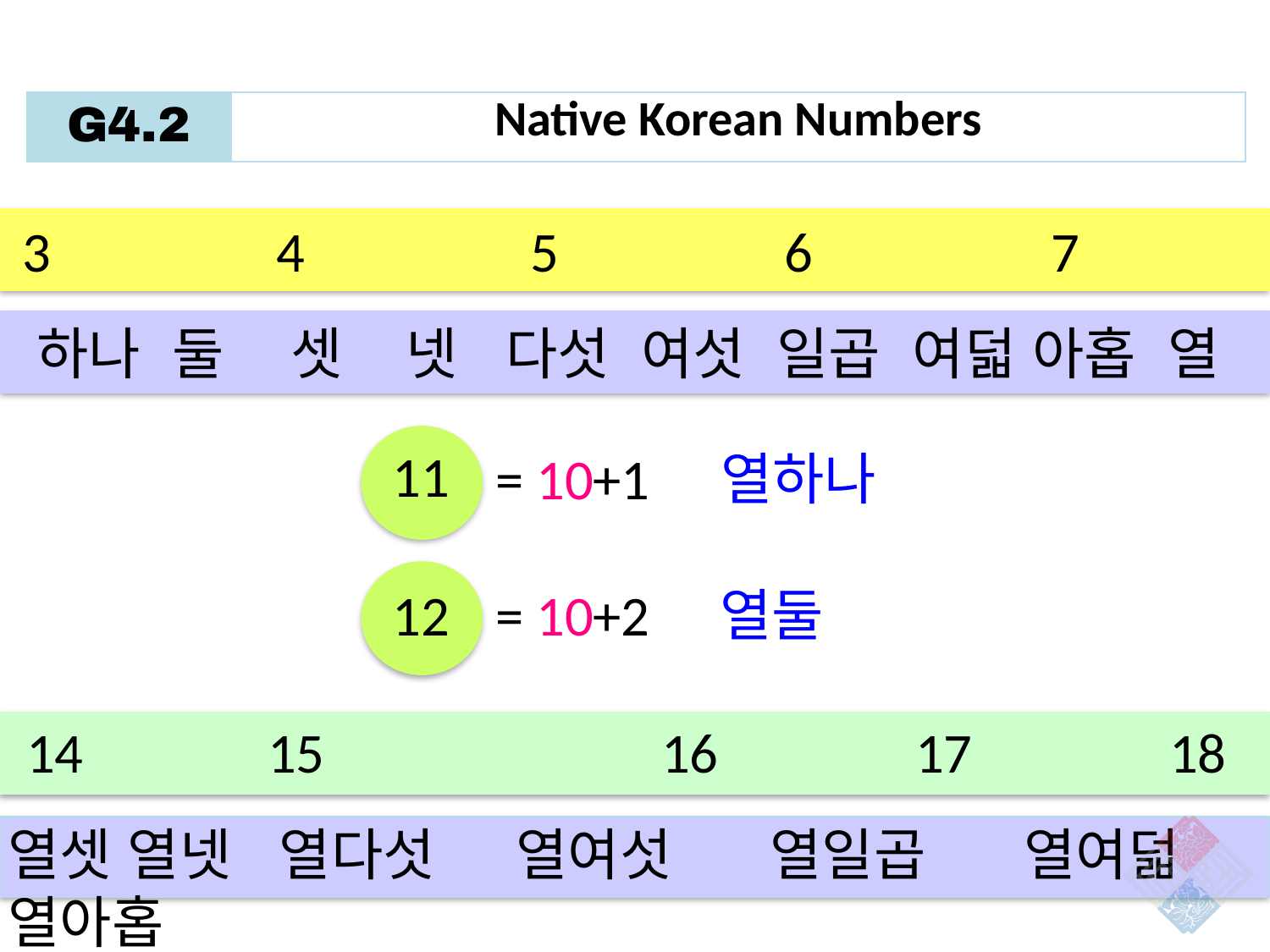

| G4.2 | Native Korean Numbers |
| --- | --- |

1		2		3		4		5		6		 7		 8		 9	    10

하나  둘   	셋    넷   다섯  여섯  일곱  여덟 아홉  열

11
= 10+1
열하나

12
= 10+2
열둘
13		 14		15			 16		 17		 18		 19

열셋 열넷   열다섯 	열여섯 	열일곱 	열여덟 	열아홉